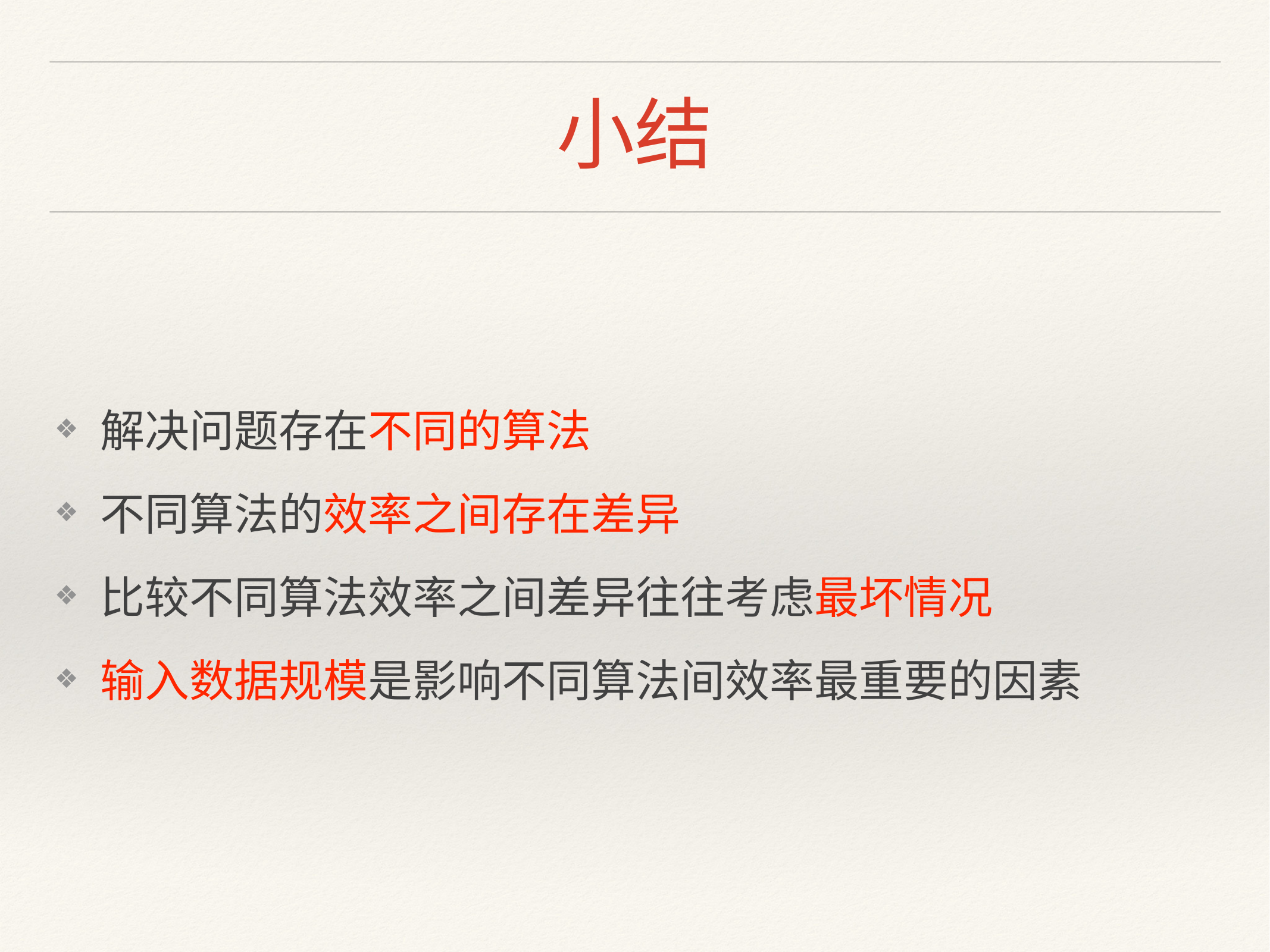

# 小结
解决问题存在不同的算法
不同算法的效率之间存在差异
比较不同算法效率之间差异往往考虑最坏情况
输入数据规模是影响不同算法间效率最重要的因素